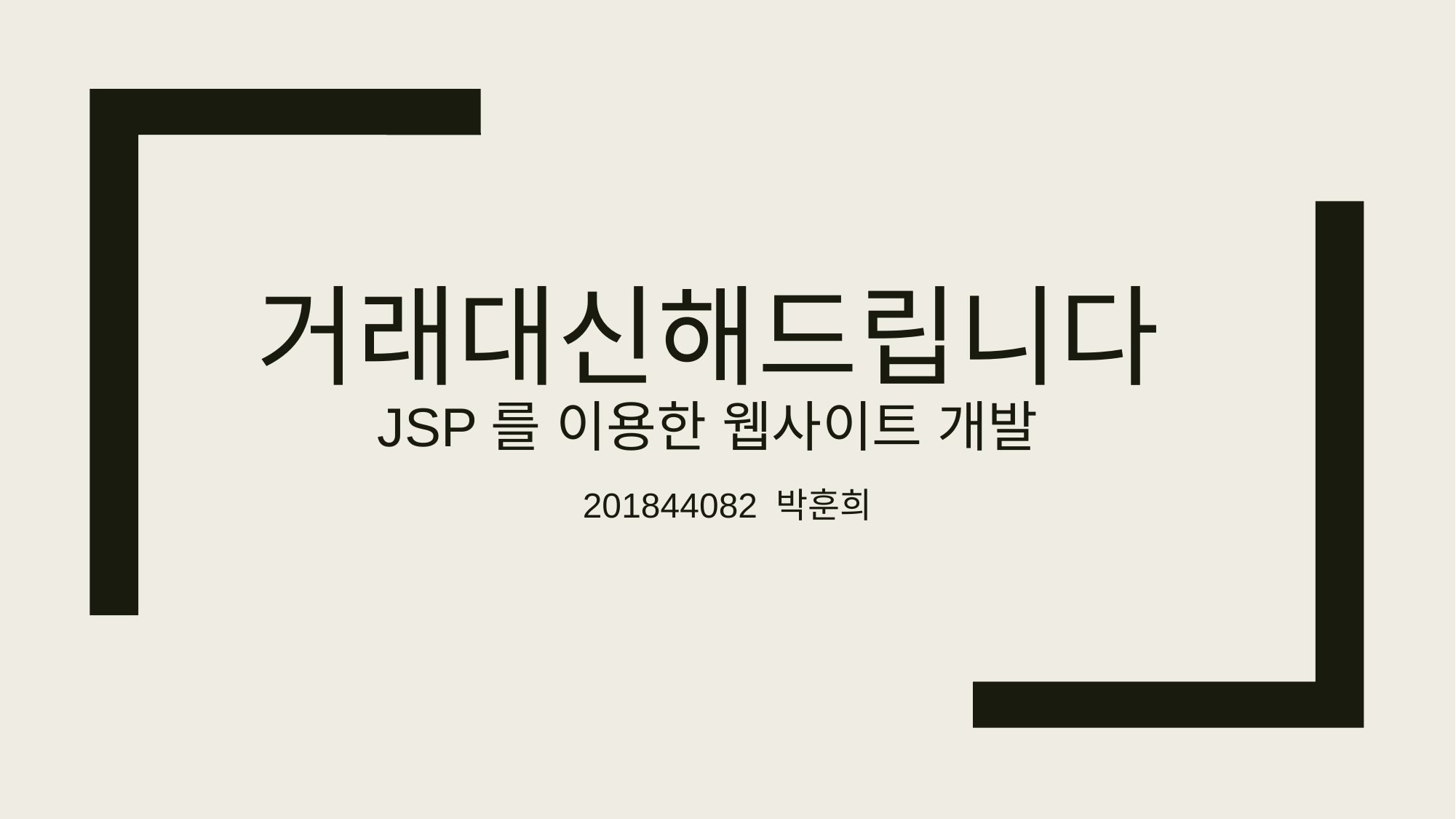

# 거래대신해드립니다 jSP를 이용한 웹사이트 개발
201844082 박훈희